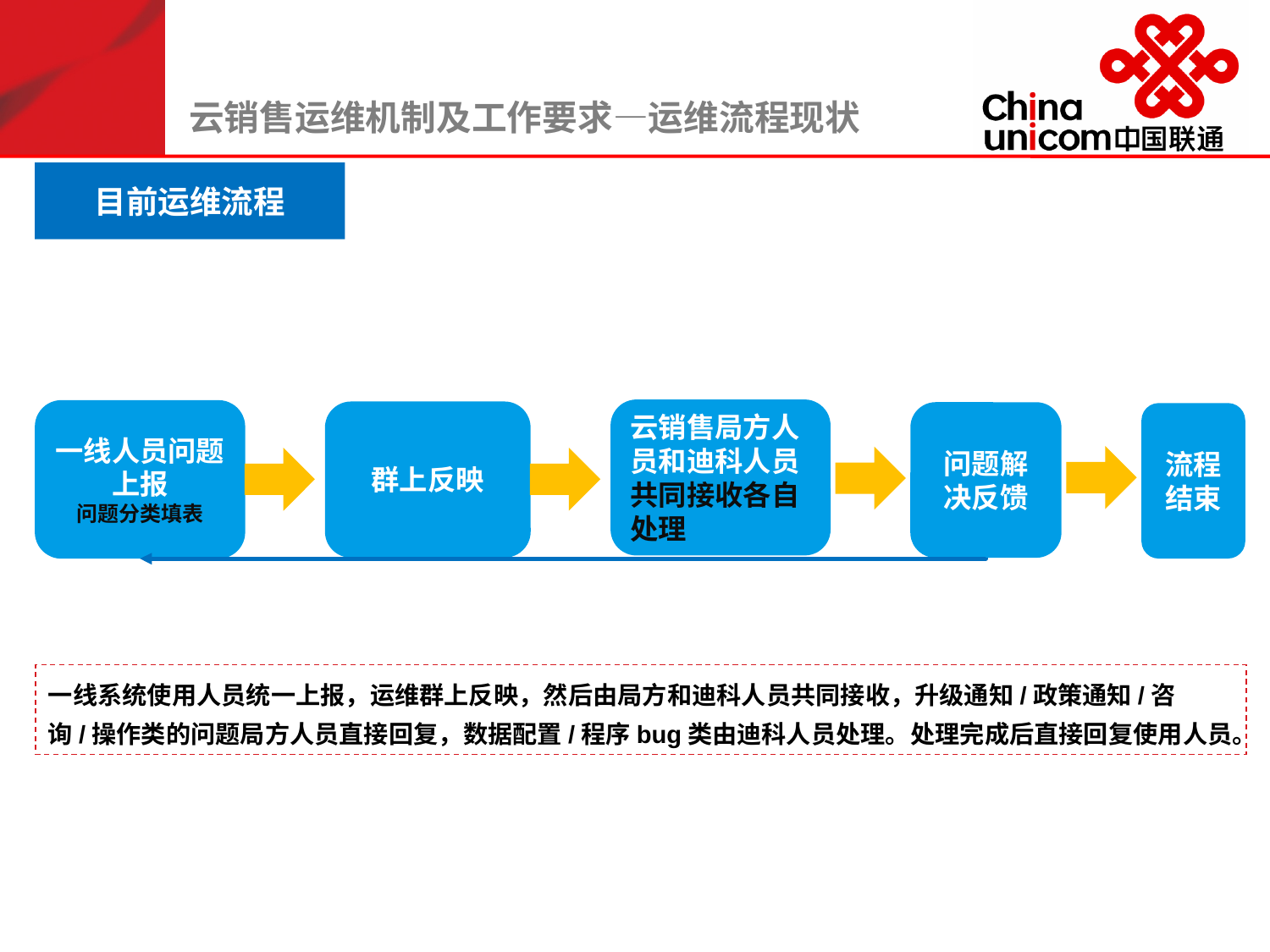

云销售运维机制及工作要求—运维流程现状
目前运维流程
云销售局方人员和迪科人员共同接收各自处理
一线人员问题上报
问题分类填表
群上反映
问题解决反馈
流程结束

一线系统使用人员统一上报，运维群上反映，然后由局方和迪科人员共同接收，升级通知/政策通知/咨询/操作类的问题局方人员直接回复，数据配置/程序bug类由迪科人员处理。处理完成后直接回复使用人员。